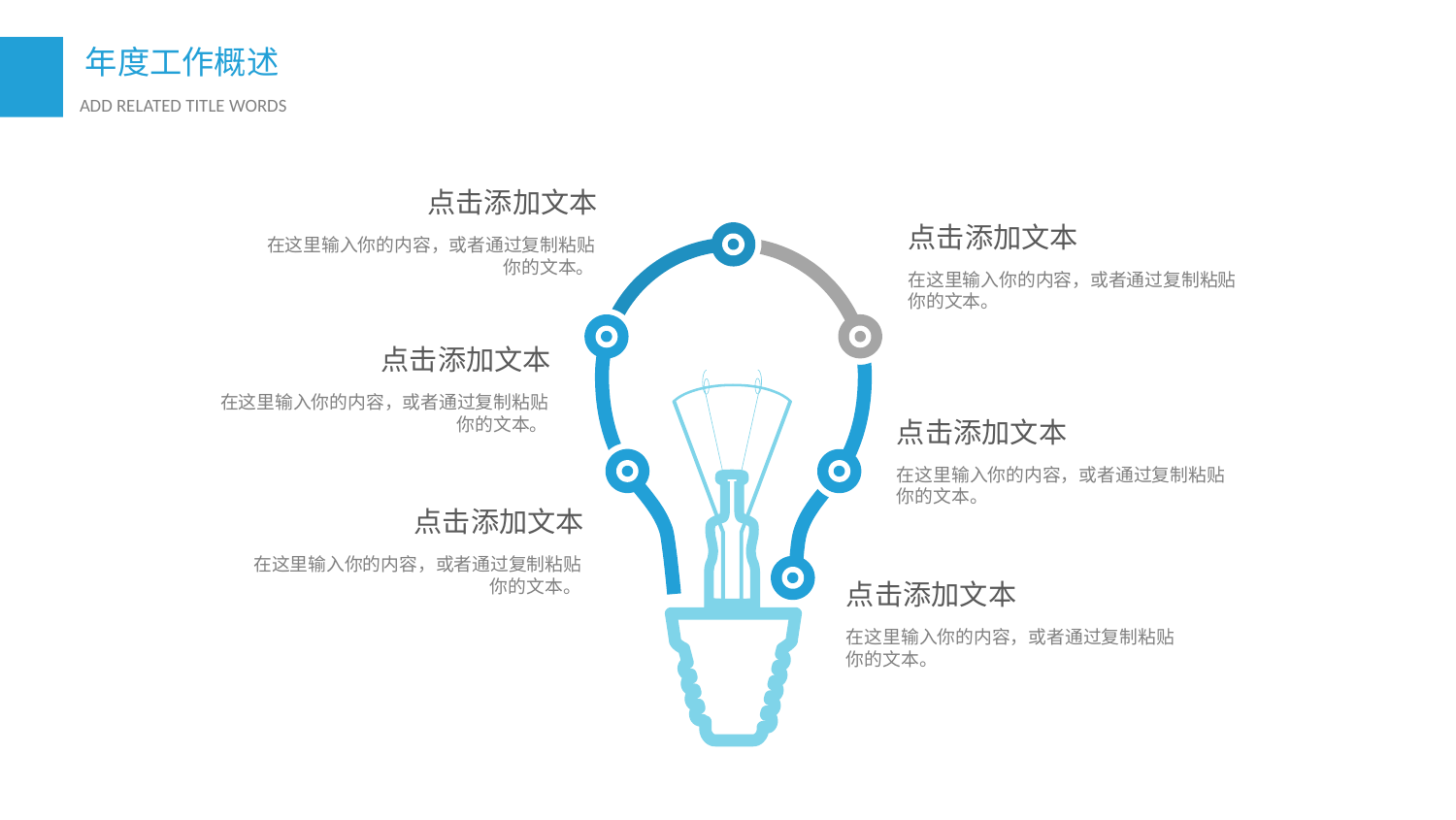

年度工作概述
ADD RELATED TITLE WORDS
点击添加文本
点击添加文本

在这里输入你的内容，或者通过复制粘贴你的文本。

在这里输入你的内容，或者通过复制粘贴你的文本。

点击添加文本

在这里输入你的内容，或者通过复制粘贴你的文本。
点击添加文本

在这里输入你的内容，或者通过复制粘贴你的文本。

点击添加文本
在这里输入你的内容，或者通过复制粘贴你的文本。
点击添加文本
在这里输入你的内容，或者通过复制粘贴你的文本。